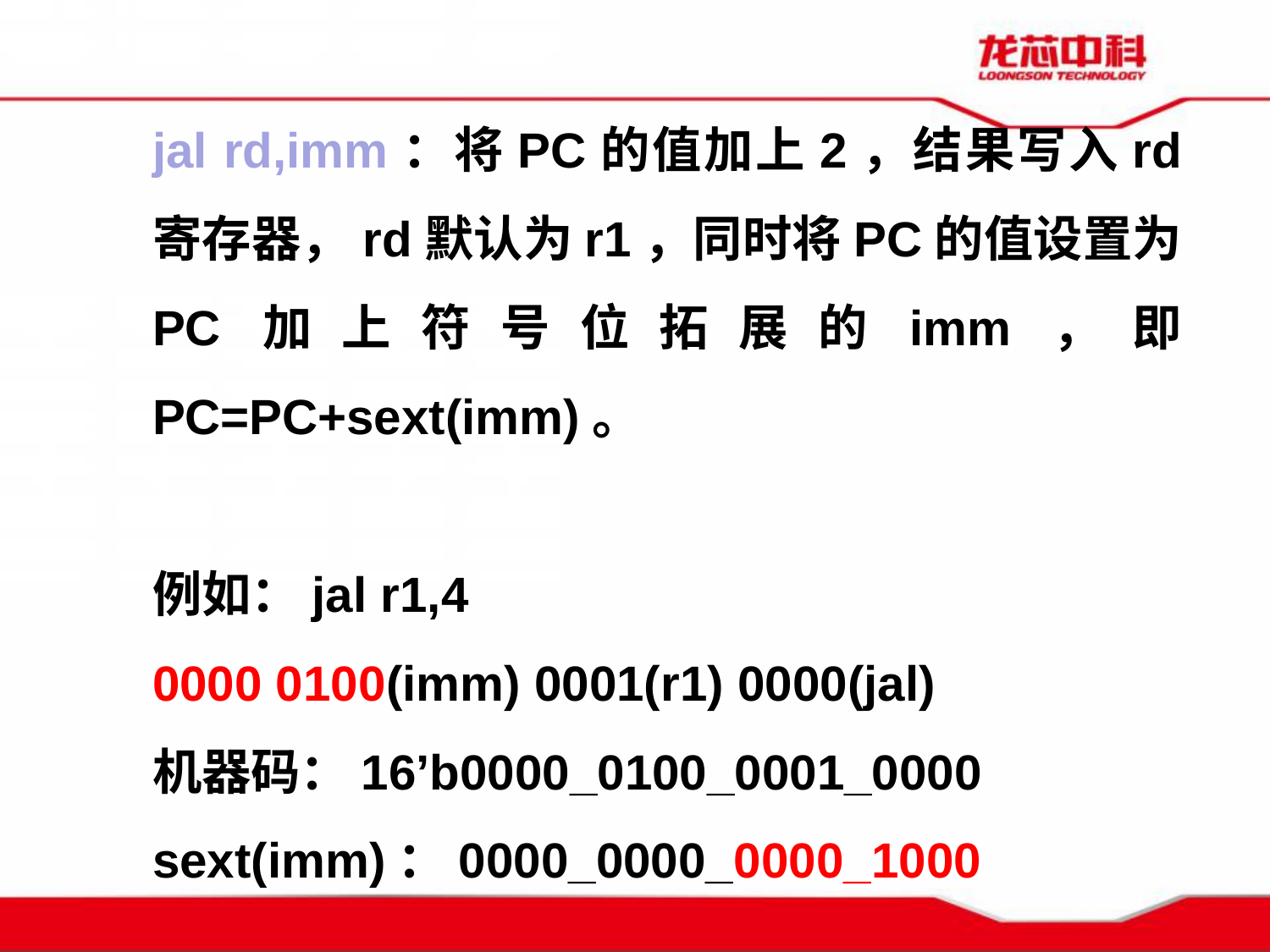

jal rd,imm：将PC的值加上2，结果写入rd寄存器，rd默认为r1，同时将PC的值设置为PC加上符号位拓展的imm，即PC=PC+sext(imm)。

例如：jal r1,4
0000 0100(imm) 0001(r1) 0000(jal)
机器码：16’b0000_0100_0001_0000
sext(imm)：0000_0000_0000_1000